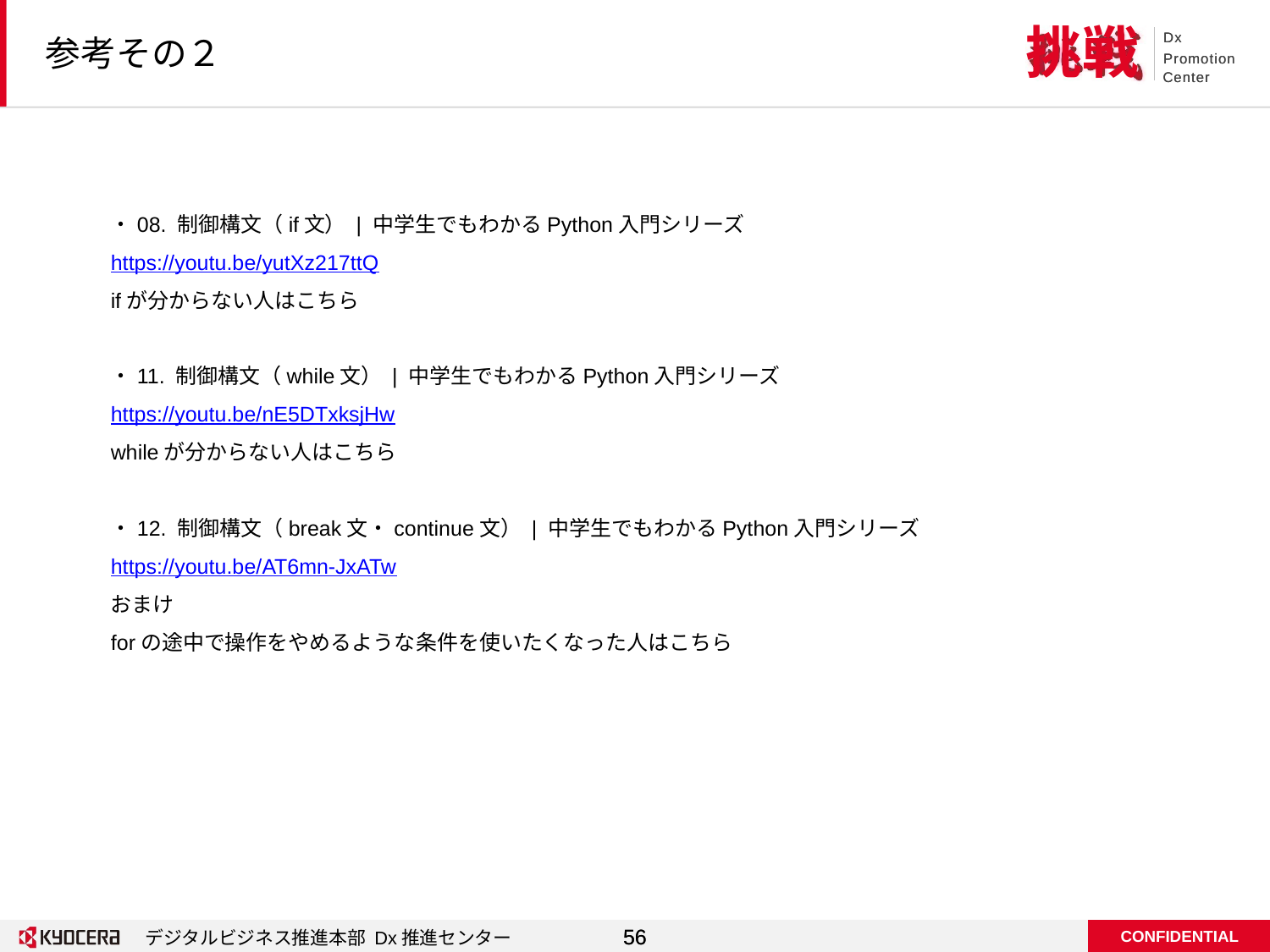

# 参考その２
・08. 制御構文（if文） | 中学生でもわかるPython入門シリーズ
https://youtu.be/yutXz217ttQ
ifが分からない人はこちら

・11. 制御構文（while文） | 中学生でもわかるPython入門シリーズ
https://youtu.be/nE5DTxksjHw
whileが分からない人はこちら

・12. 制御構文（break文・continue文） | 中学生でもわかるPython入門シリーズ
https://youtu.be/AT6mn-JxATw
おまけ
forの途中で操作をやめるような条件を使いたくなった人はこちら